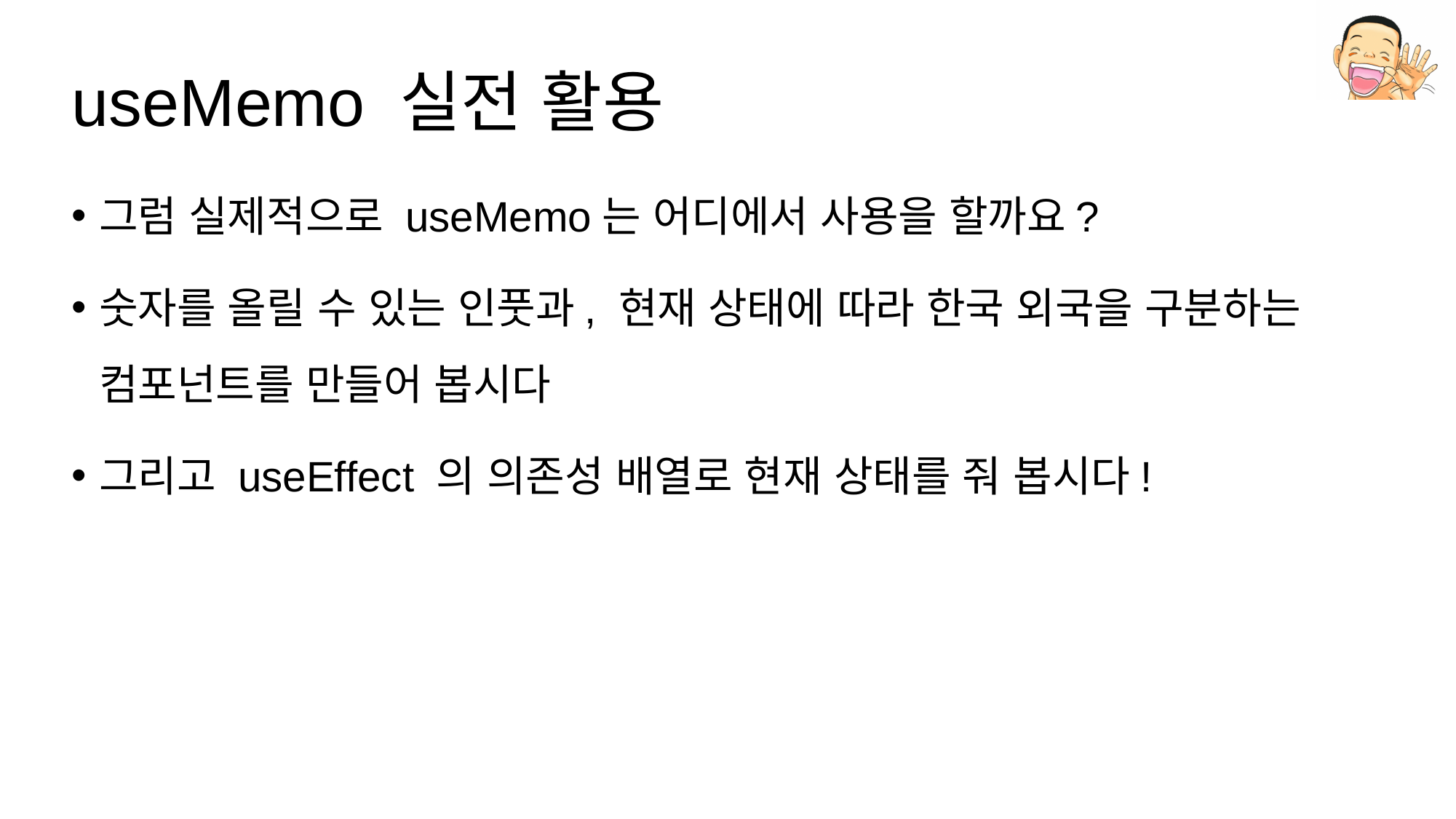

# useMemo 실전 활용
그럼 실제적으로 useMemo는 어디에서 사용을 할까요?
숫자를 올릴 수 있는 인풋과, 현재 상태에 따라 한국 외국을 구분하는 컴포넌트를 만들어 봅시다
그리고 useEffect 의 의존성 배열로 현재 상태를 줘 봅시다!